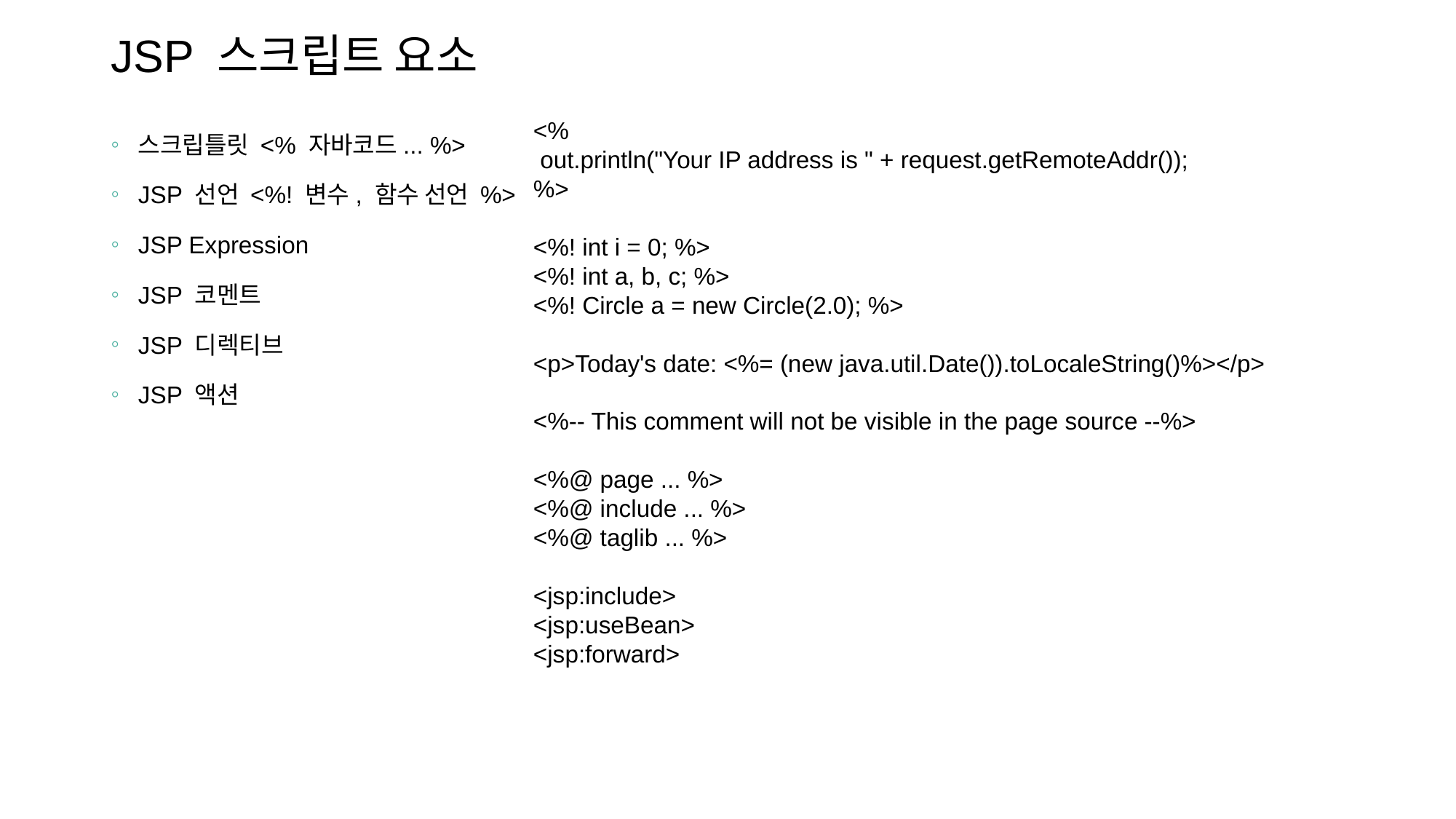

# JSP 스크립트 요소
<%
 out.println("Your IP address is " + request.getRemoteAddr());
%>

<%! int i = 0; %>
<%! int a, b, c; %>
<%! Circle a = new Circle(2.0); %>

<p>Today's date: <%= (new java.util.Date()).toLocaleString()%></p>

<%-- This comment will not be visible in the page source --%>

<%@ page ... %>
<%@ include ... %>
<%@ taglib ... %>

<jsp:include>
<jsp:useBean>
<jsp:forward>

스크립틀릿 <% 자바코드... %>
JSP 선언 <%! 변수, 함수 선언 %>
JSP Expression
JSP 코멘트
JSP 디렉티브
JSP 액션